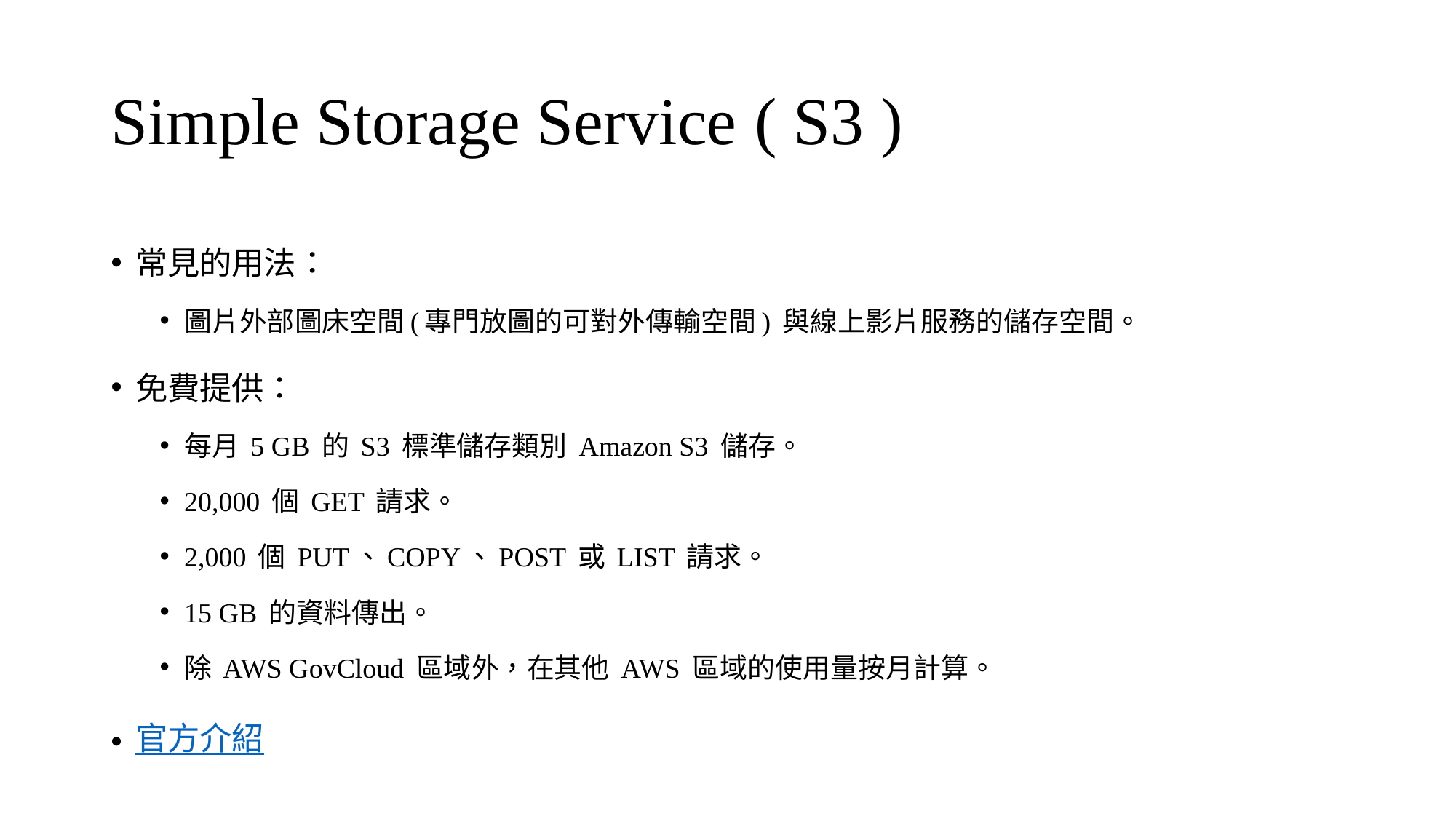

# Simple Storage Service ( S3 )
常見的用法：
圖片外部圖床空間(專門放圖的可對外傳輸空間) 與線上影片服務的儲存空間。
免費提供：
每月 5 GB 的 S3 標準儲存類別 Amazon S3 儲存。
20,000 個 GET 請求。
2,000 個 PUT、COPY、POST 或 LIST 請求。
15 GB 的資料傳出。
除 AWS GovCloud 區域外，在其他 AWS 區域的使用量按月計算。
官方介紹